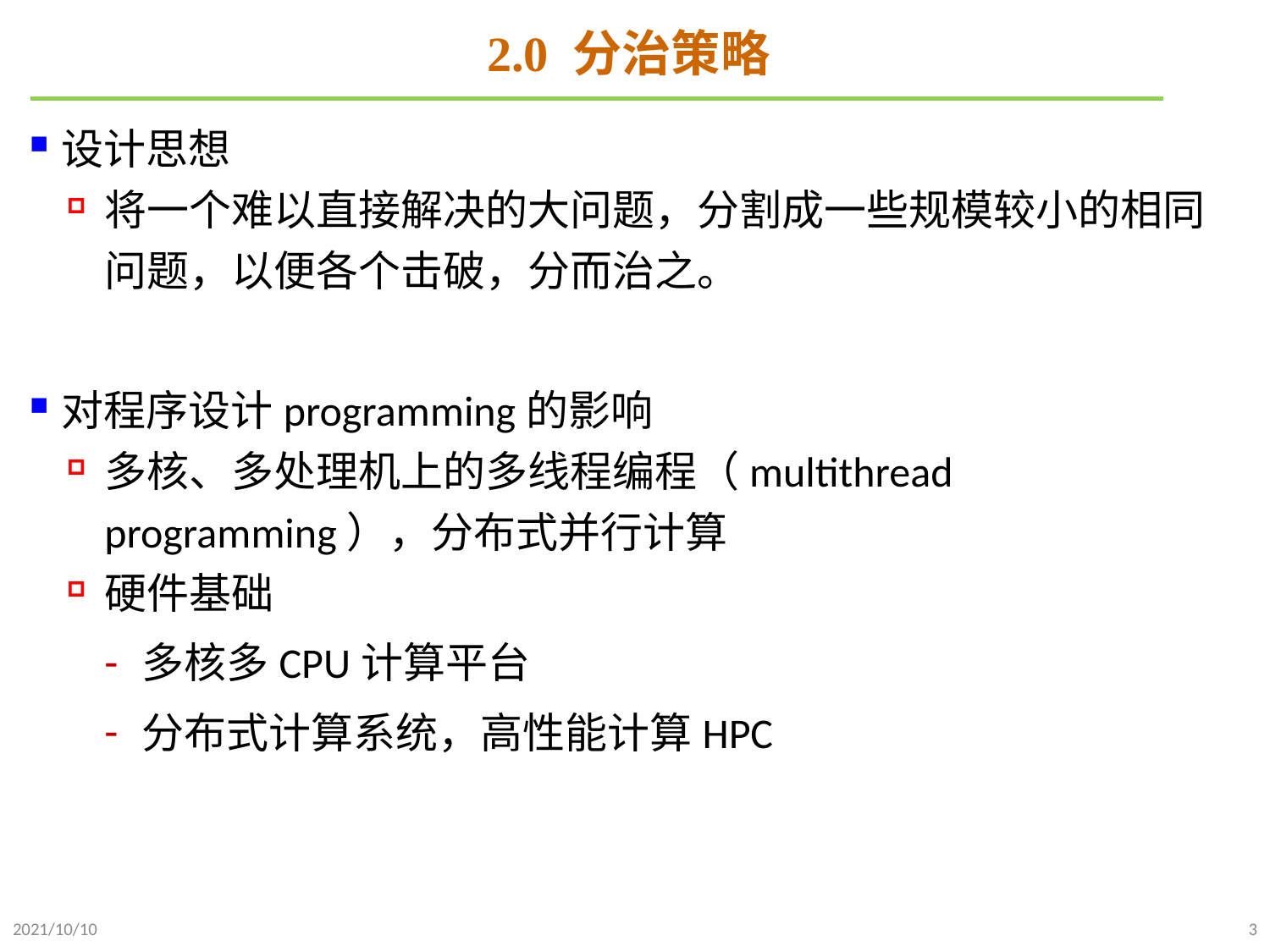

# 2.0 分治策略
设计思想
将一个难以直接解决的大问题，分割成一些规模较小的相同问题，以便各个击破，分而治之。

对程序设计programming的影响
多核、多处理机上的多线程编程（multithread programming），分布式并行计算
硬件基础
多核多CPU计算平台
分布式计算系统，高性能计算HPC

2021/10/10
3